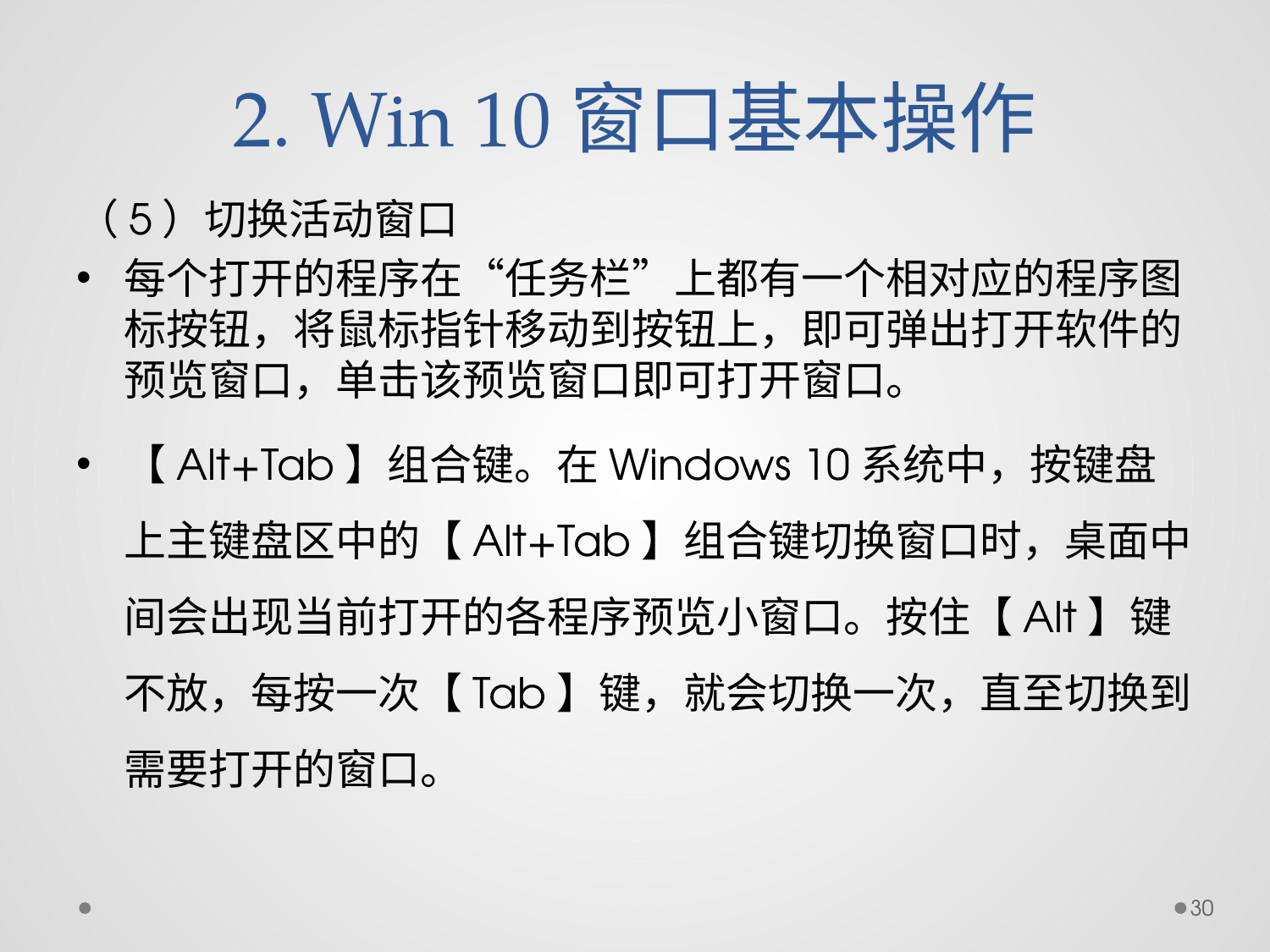

# 2. Win 10窗口基本操作
（5）切换活动窗口
每个打开的程序在“任务栏”上都有一个相对应的程序图标按钮，将鼠标指针移动到按钮上，即可弹出打开软件的预览窗口，单击该预览窗口即可打开窗口。
【Alt+Tab】组合键。在Windows 10系统中，按键盘上主键盘区中的【Alt+Tab】组合键切换窗口时，桌面中间会出现当前打开的各程序预览小窗口。按住【Alt】键不放，每按一次【Tab】键，就会切换一次，直至切换到需要打开的窗口。

30